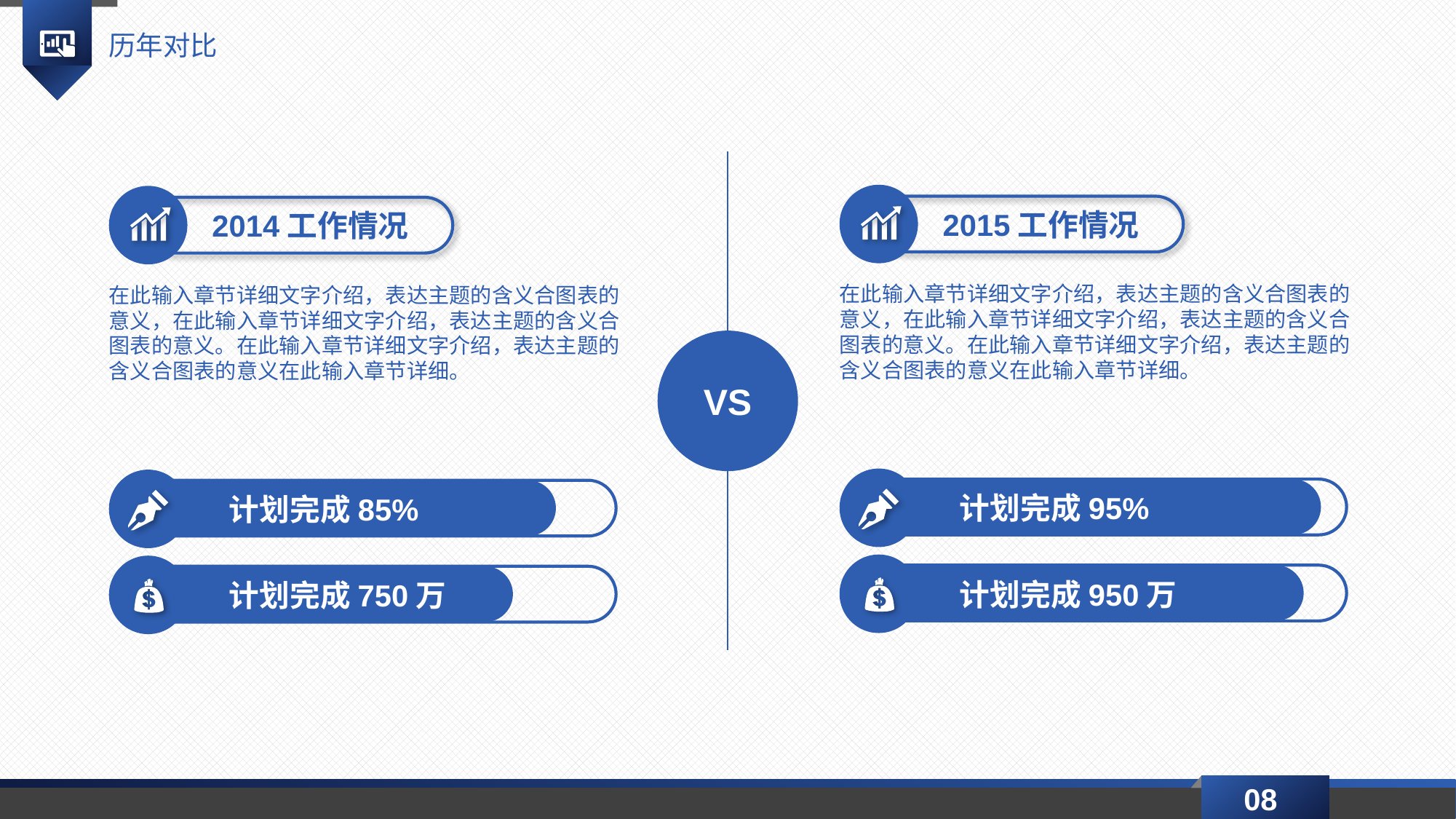

历年对比

2015工作情况

2014工作情况
在此输入章节详细文字介绍，表达主题的含义合图表的意义，在此输入章节详细文字介绍，表达主题的含义合图表的意义。在此输入章节详细文字介绍，表达主题的含义合图表的意义在此输入章节详细。
在此输入章节详细文字介绍，表达主题的含义合图表的意义，在此输入章节详细文字介绍，表达主题的含义合图表的意义。在此输入章节详细文字介绍，表达主题的含义合图表的意义在此输入章节详细。
VS

计划完成95%

计划完成85%

计划完成950万

计划完成750万

08